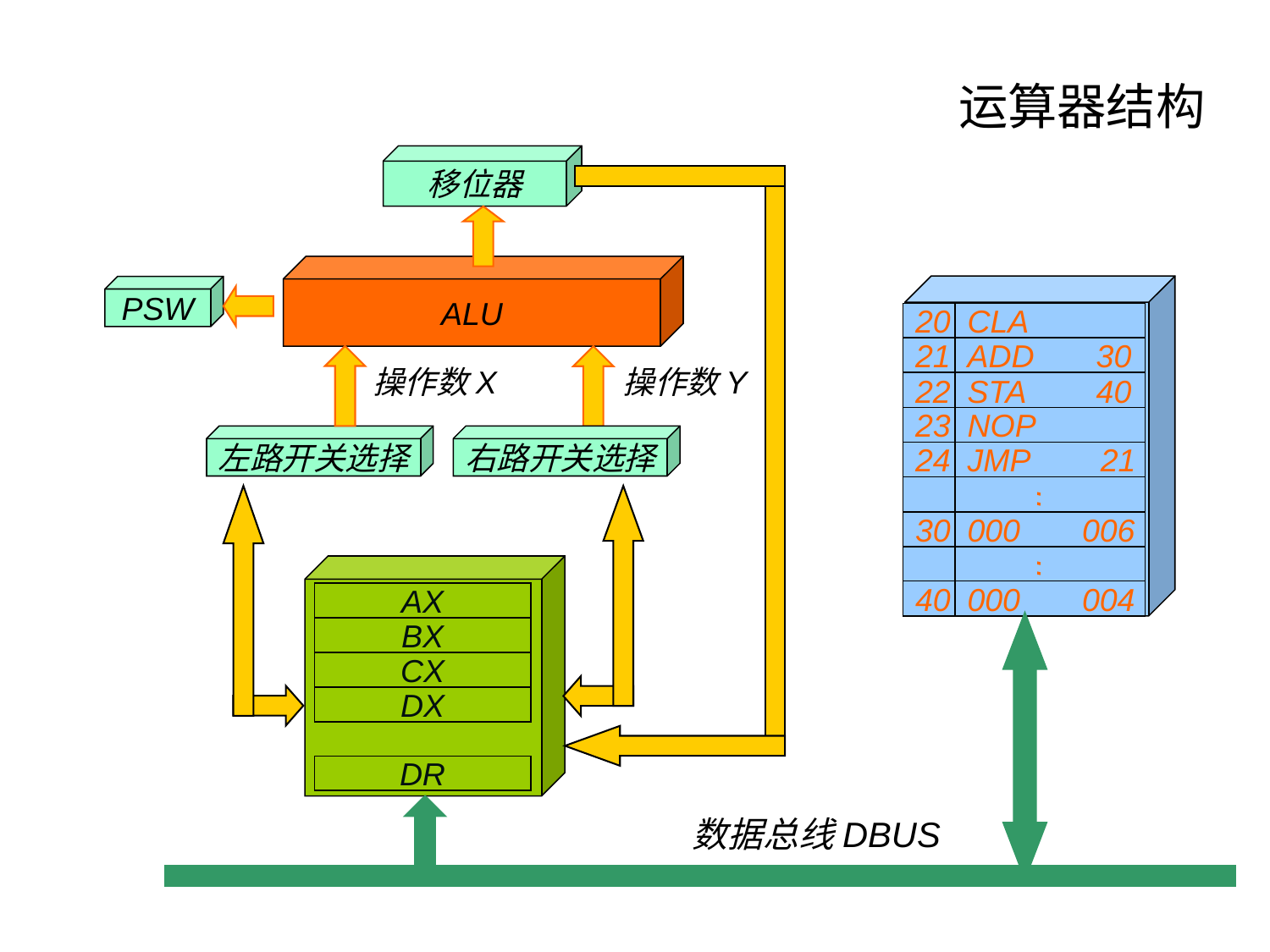

运算器结构
移位器

ALU

20
CLA
21
ADD       30
22
STA        40
23
NOP
24
JMP        21

…
30
000       006

…
40
000       004
PSW

操作数X
操作数Y
左路开关选择
右路开关选择

AX
BX
CX
DX
DR

数据总线DBUS